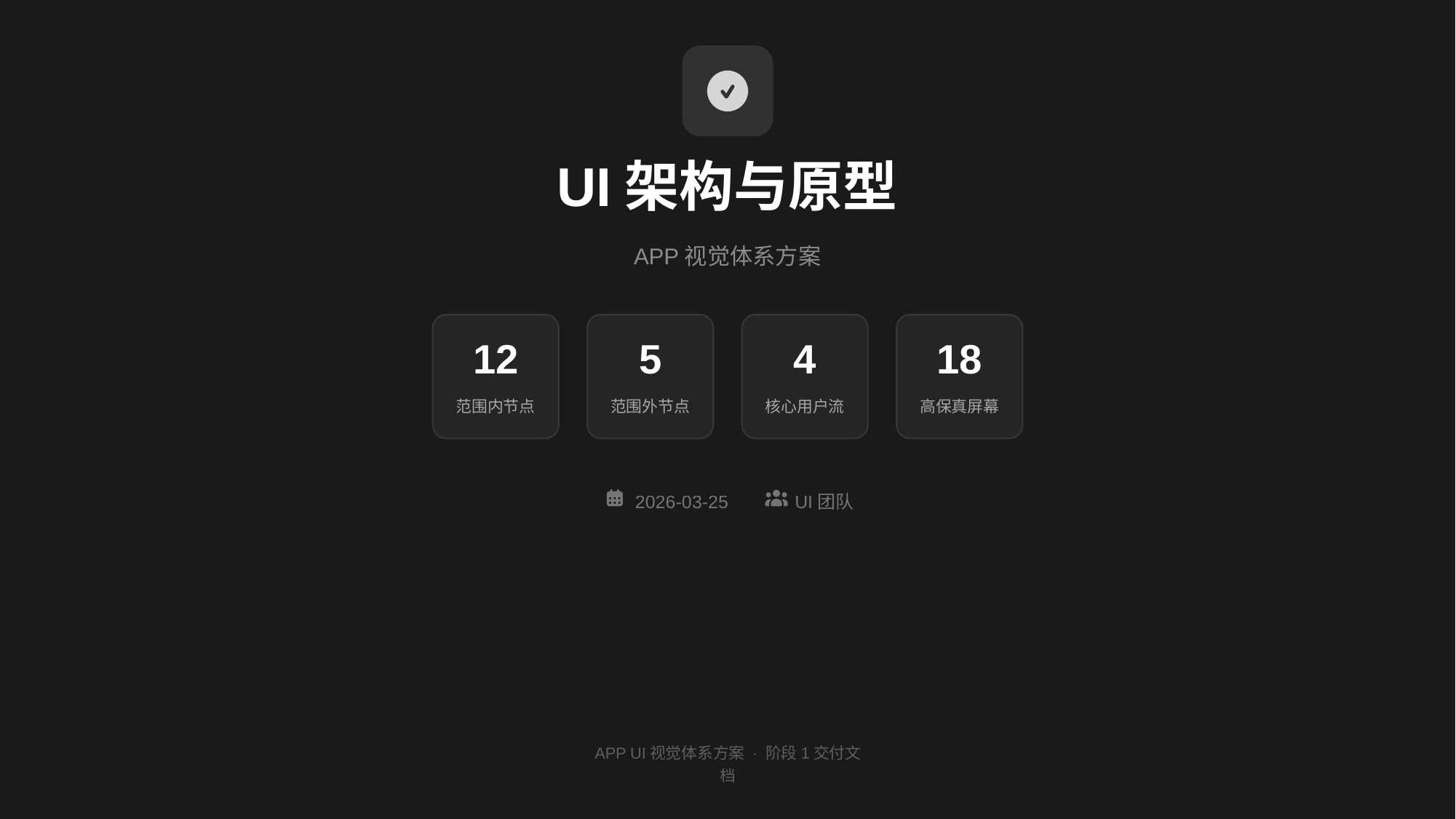

UI架构与原型
APP视觉体系方案

12
5
4
18
范围内节点
范围外节点
核心用户流
高保真屏幕
2026-03-25
UI团队

APP UI视觉体系方案 · 阶段1交付文档